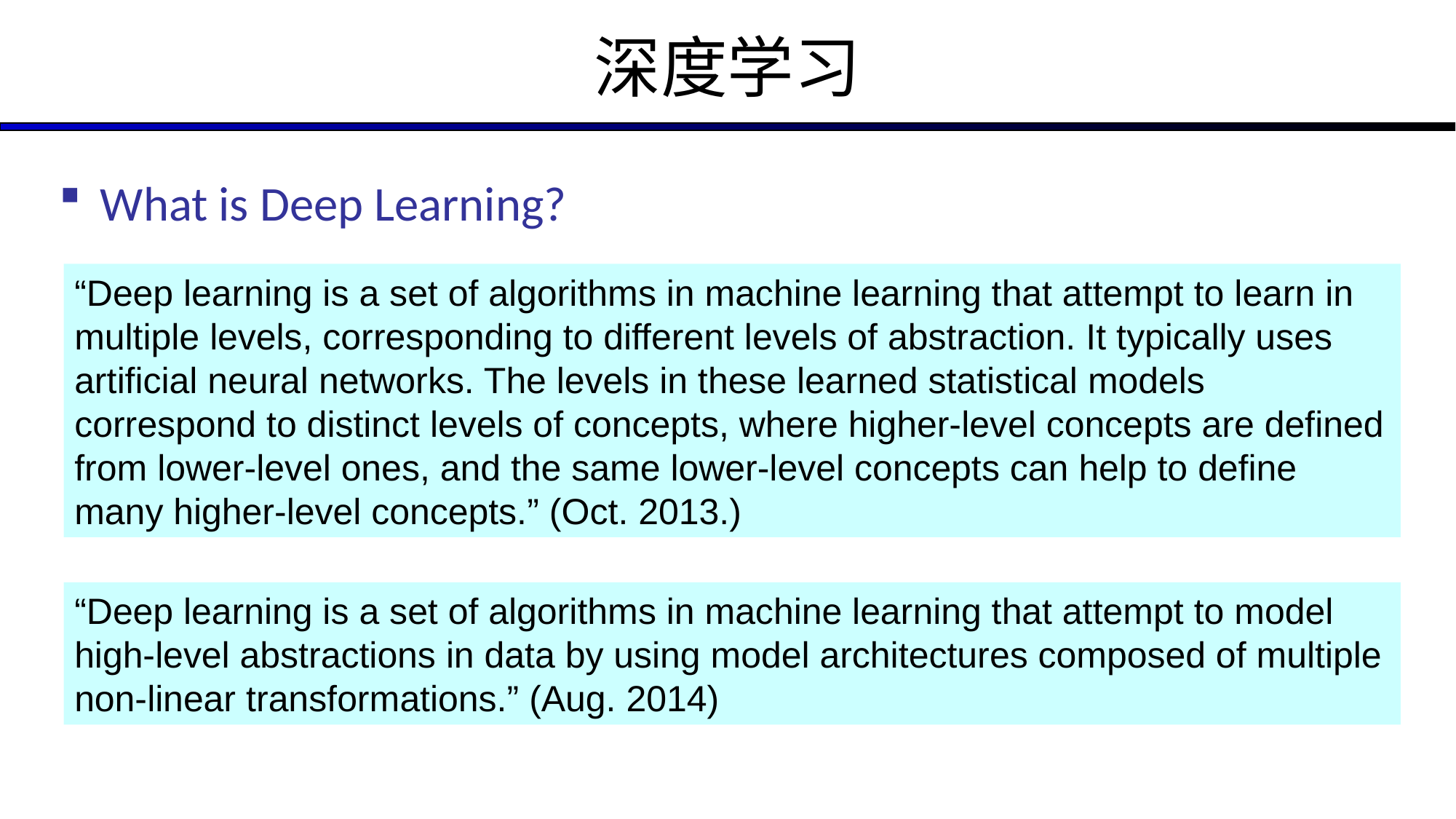

# 深度学习
What is Deep Learning?
“Deep learning is a set of algorithms in machine learning that attempt to learn in multiple levels, corresponding to different levels of abstraction. It typically uses artificial neural networks. The levels in these learned statistical models correspond to distinct levels of concepts, where higher-level concepts are defined from lower-level ones, and the same lower-level concepts can help to define many higher-level concepts.” (Oct. 2013.)
“Deep learning is a set of algorithms in machine learning that attempt to model high-level abstractions in data by using model architectures composed of multiple non-linear transformations.” (Aug. 2014)